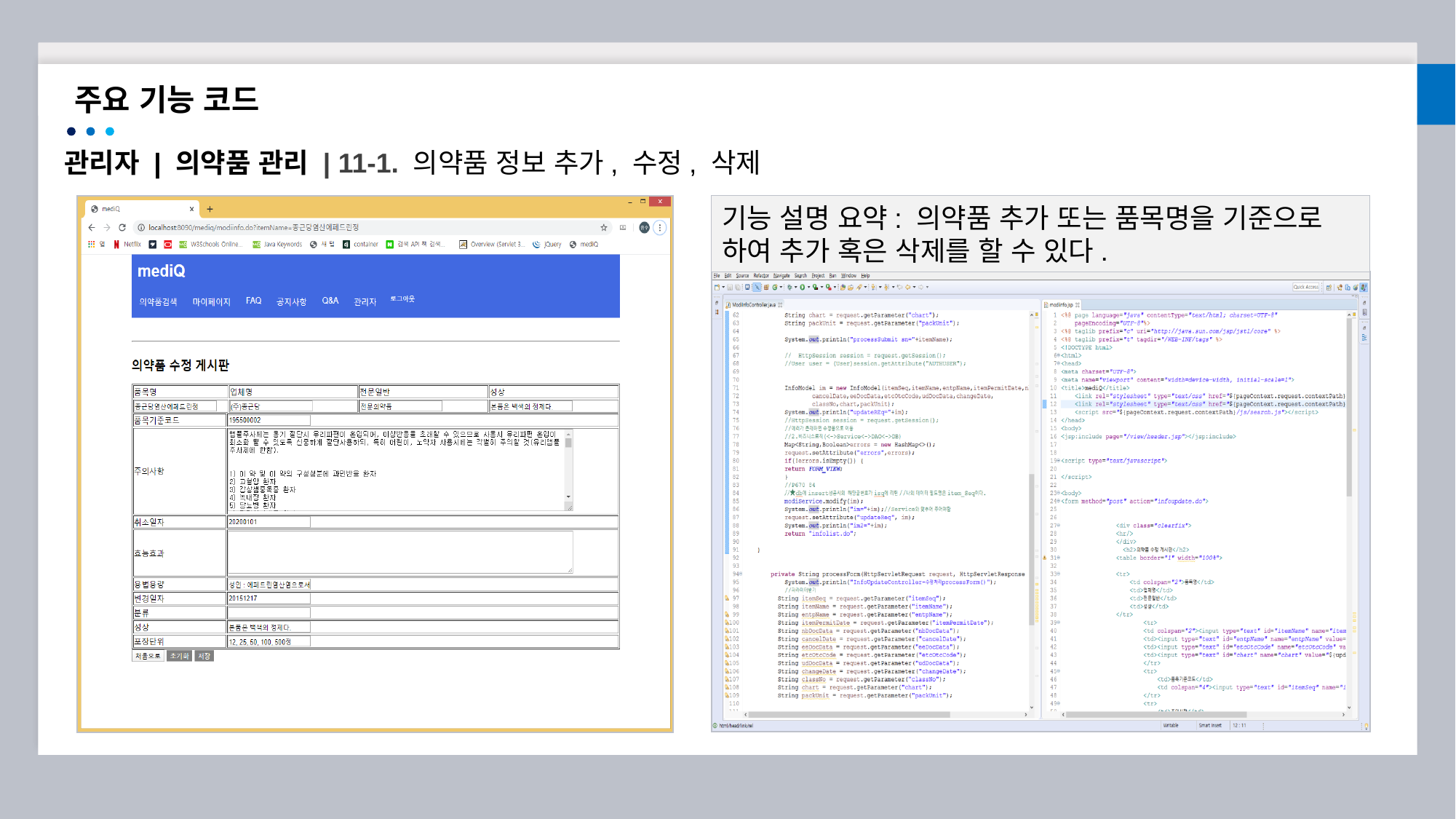

주요 기능 코드

관리자 | 의약품 관리 | 11-1. 의약품 정보 추가, 수정, 삭제
기능 설명 요약: 의약품 추가 또는 품목명을 기준으로 하여 추가 혹은 삭제를 할 수 있다.